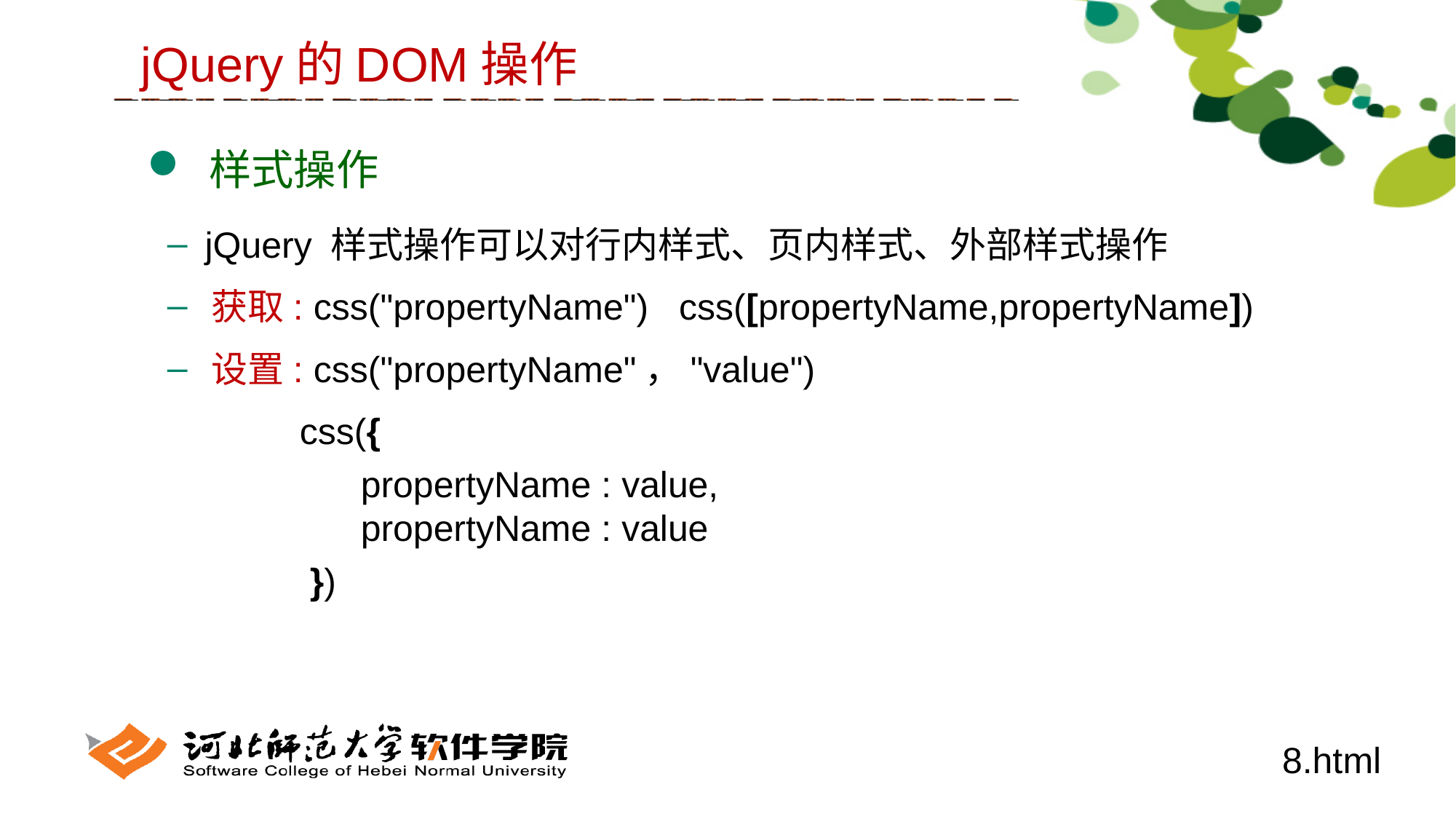

jQuery的DOM操作
 样式操作
 jQuery 样式操作可以对行内样式、页内样式、外部样式操作
 获取: css("propertyName")   css([propertyName,propertyName])
 设置: css("propertyName"，"value")
             css({
                   propertyName : value,
                   propertyName : value
              })

8.html